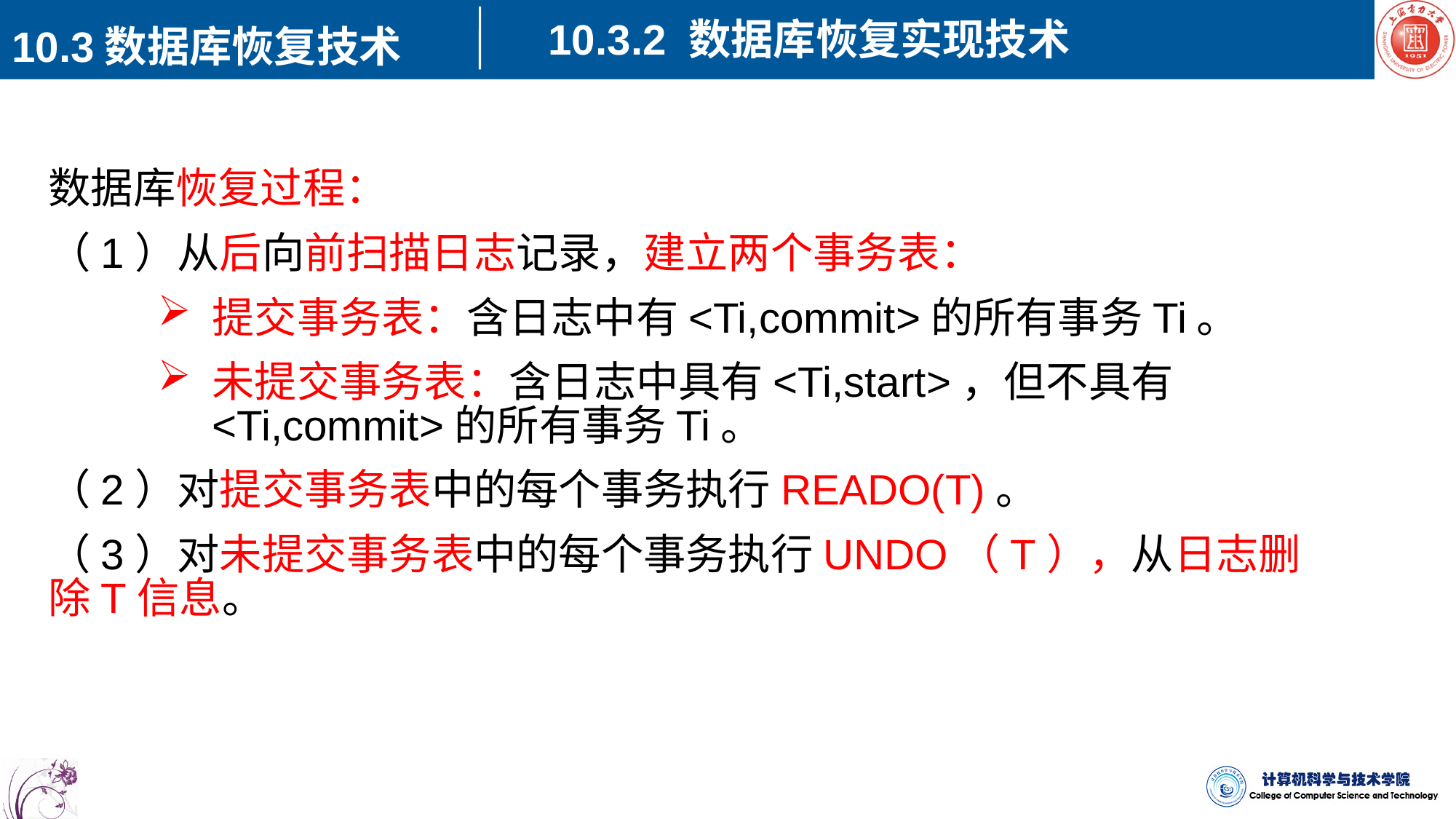

10.3.2 数据库恢复实现技术
10.3数据库恢复技术
数据库恢复过程：
（1）从后向前扫描日志记录，建立两个事务表：
提交事务表：含日志中有<Ti,commit>的所有事务Ti。
未提交事务表：含日志中具有<Ti,start>，但不具有<Ti,commit>的所有事务Ti。
（2）对提交事务表中的每个事务执行READO(T)。
（3）对未提交事务表中的每个事务执行UNDO（T），从日志删除T信息。